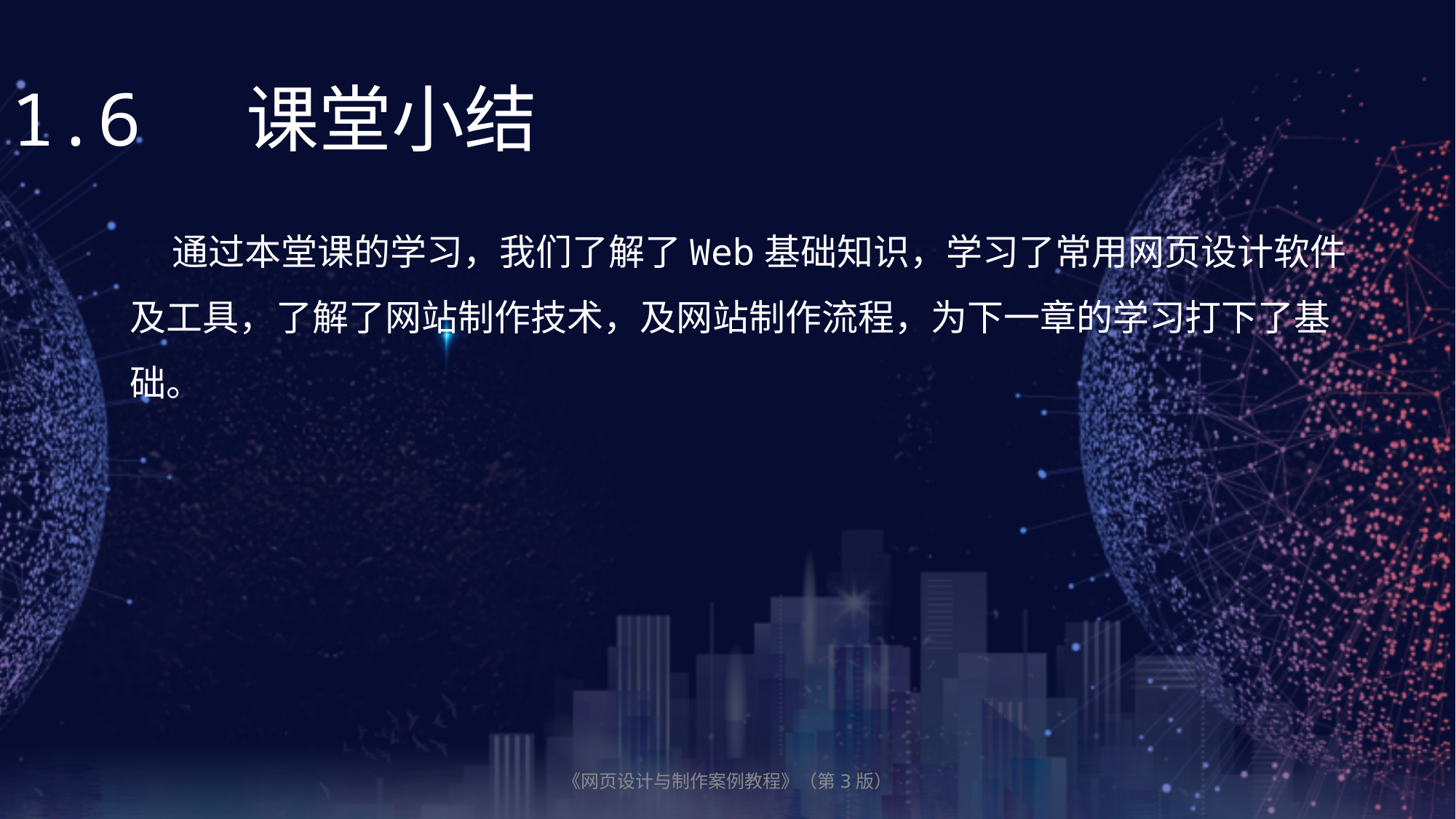

1.6  课堂小结
    通过本堂课的学习，我们了解了Web基础知识，学习了常用网页设计软件及工具，了解了网站制作技术，及网站制作流程，为下一章的学习打下了基础。

《网页设计与制作案例教程》（第3版）